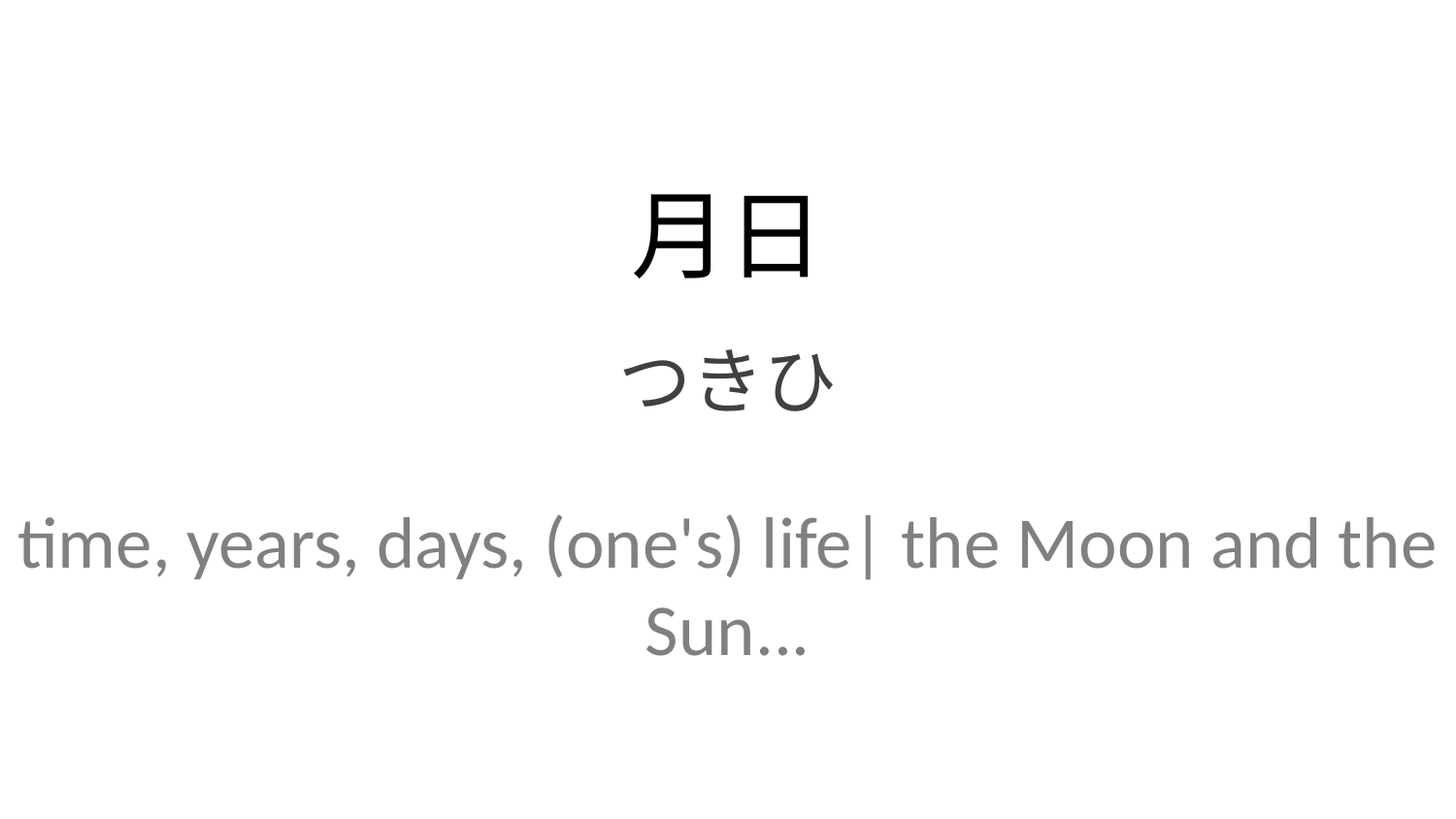

月日

つきひ
time, years, days, (one's) life| the Moon and the Sun...